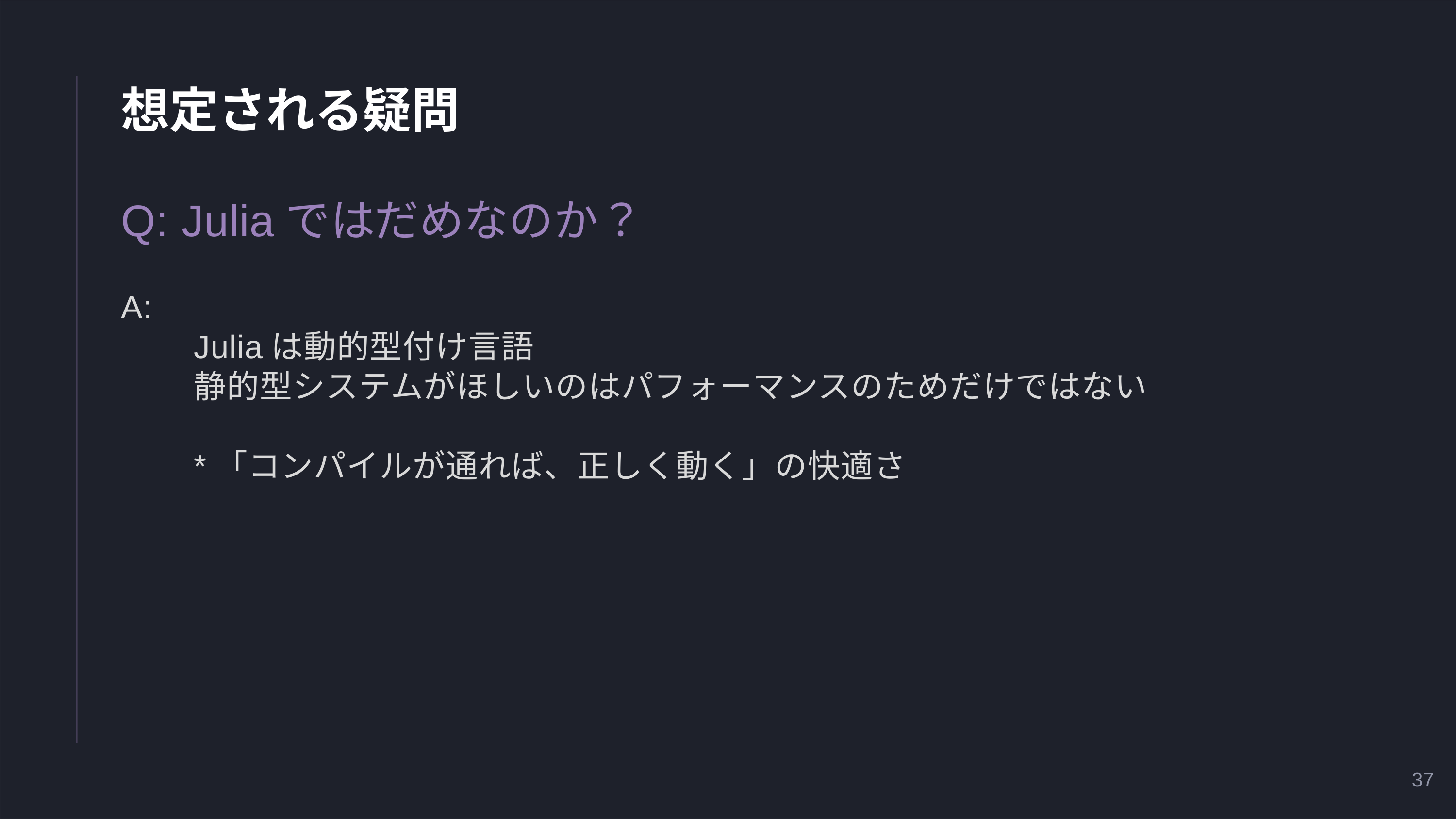

# 想定される疑問
Q: Juliaではだめなのか？

A:
	Juliaは動的型付け言語
	静的型システムがほしいのはパフォーマンスのためだけではない

	*「コンパイルが通れば、正しく動く」の快適さ
37